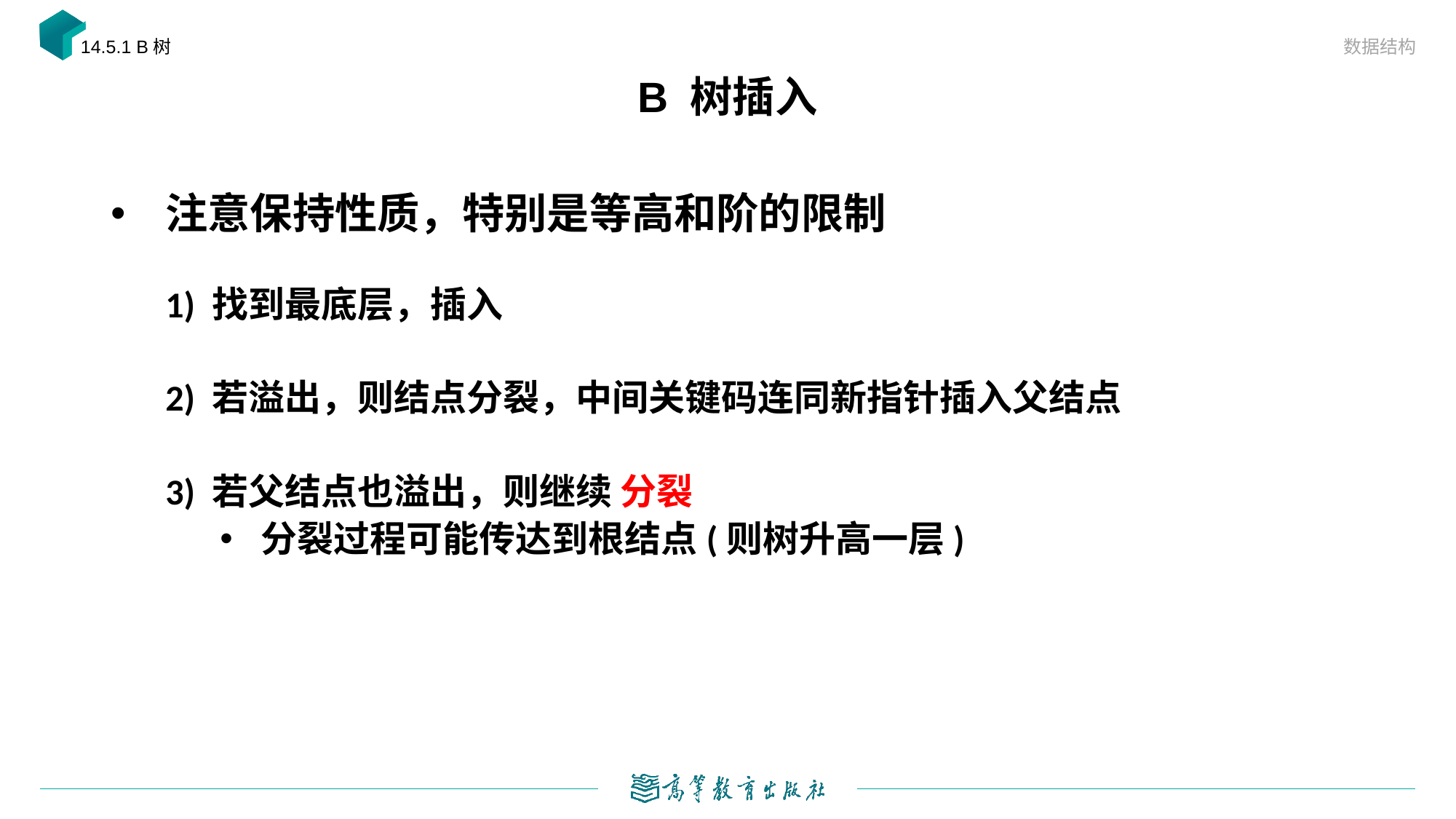

数据结构
14.5.1 B树
# B 树插入
注意保持性质，特别是等高和阶的限制

1) 找到最底层，插入

2) 若溢出，则结点分裂，中间关键码连同新指针插入父结点

3) 若父结点也溢出，则继续 分裂
分裂过程可能传达到根结点(则树升高一层)